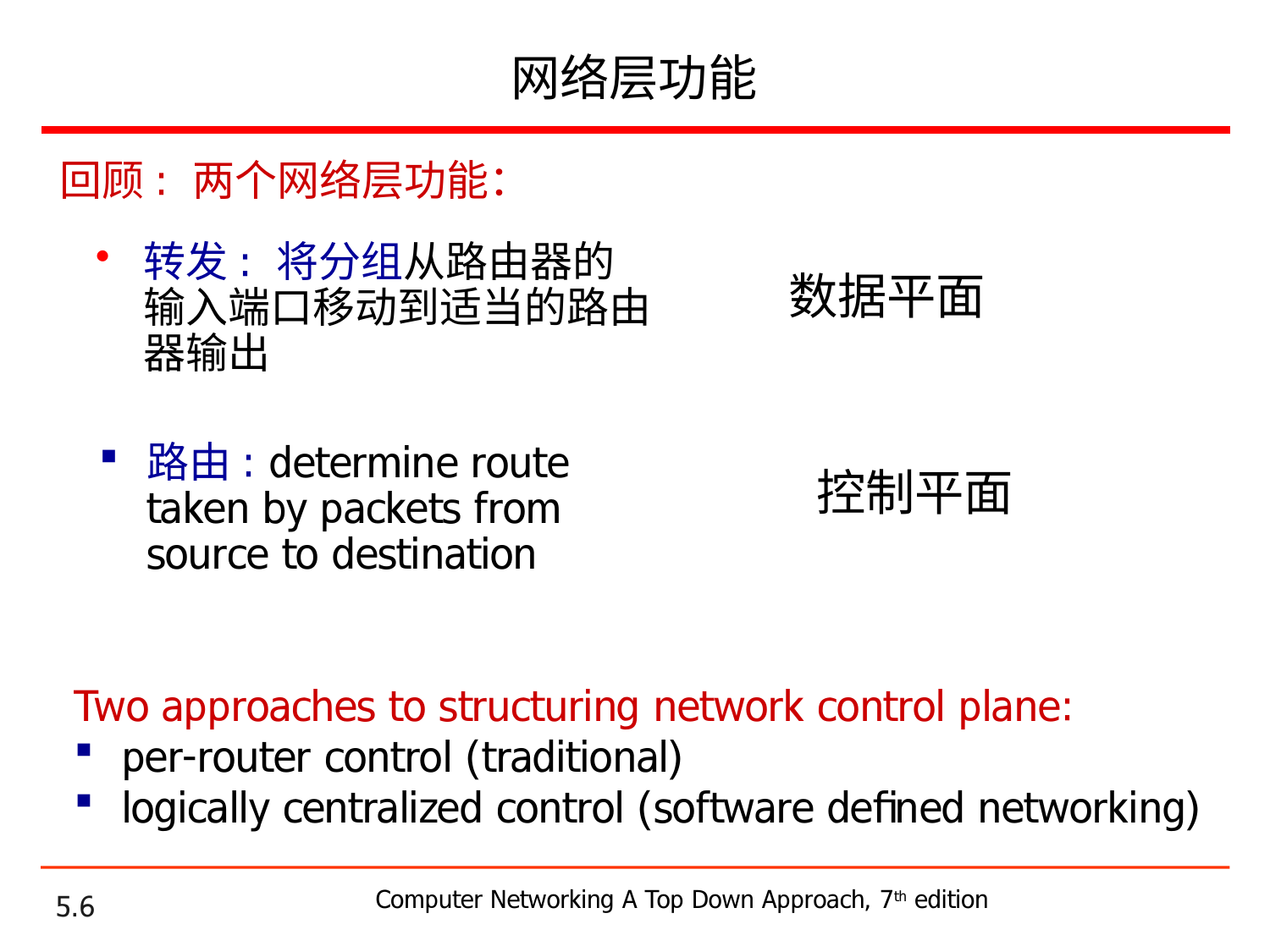

# 网络层功能
回顾: 两个网络层功能：
转发: 将分组从路由器的输入端口移动到适当的路由器输出

数据平面

路由: determine route taken by packets from source to destination

控制平面
Two approaches to structuring network control plane:
per-router control (traditional)
logically centralized control (software defined networking)